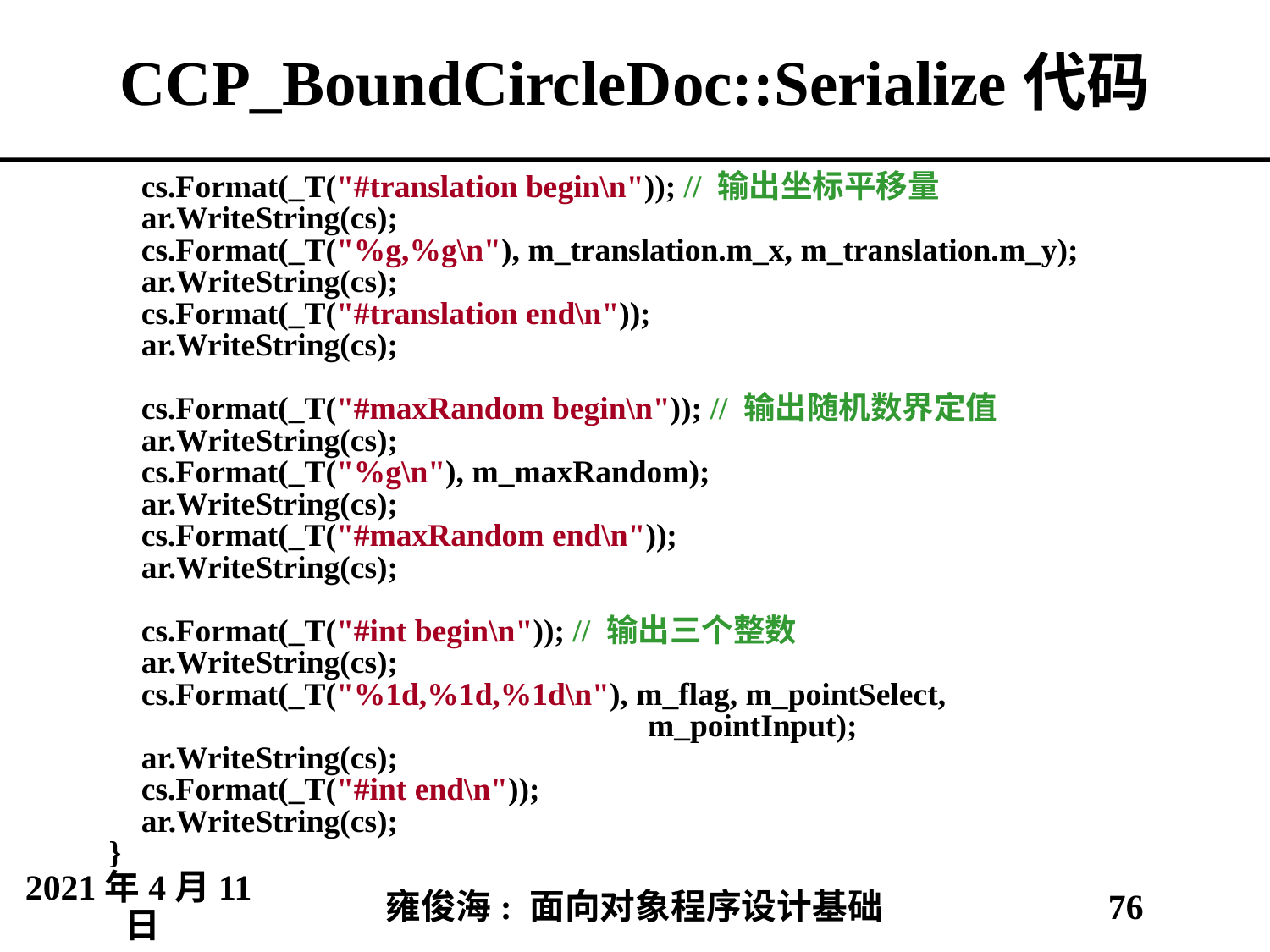

# CCP_BoundCircleDoc::Serialize代码

        cs.Format(_T("#translation begin\n")); // 输出坐标平移量
        ar.WriteString(cs);
        cs.Format(_T("%g,%g\n"), m_translation.m_x, m_translation.m_y);
        ar.WriteString(cs);
        cs.Format(_T("#translation end\n"));
        ar.WriteString(cs);

        cs.Format(_T("#maxRandom begin\n")); // 输出随机数界定值
        ar.WriteString(cs);
        cs.Format(_T("%g\n"), m_maxRandom);
        ar.WriteString(cs);
        cs.Format(_T("#maxRandom end\n"));
        ar.WriteString(cs);

        cs.Format(_T("#int begin\n")); // 输出三个整数
        ar.WriteString(cs);
        cs.Format(_T("%1d,%1d,%1d\n"), m_flag, m_pointSelect,
                                                                       m_pointInput);
        ar.WriteString(cs);
        cs.Format(_T("#int end\n"));
        ar.WriteString(cs);
    }
2021年4月11日
雍俊海: 面向对象程序设计基础
76